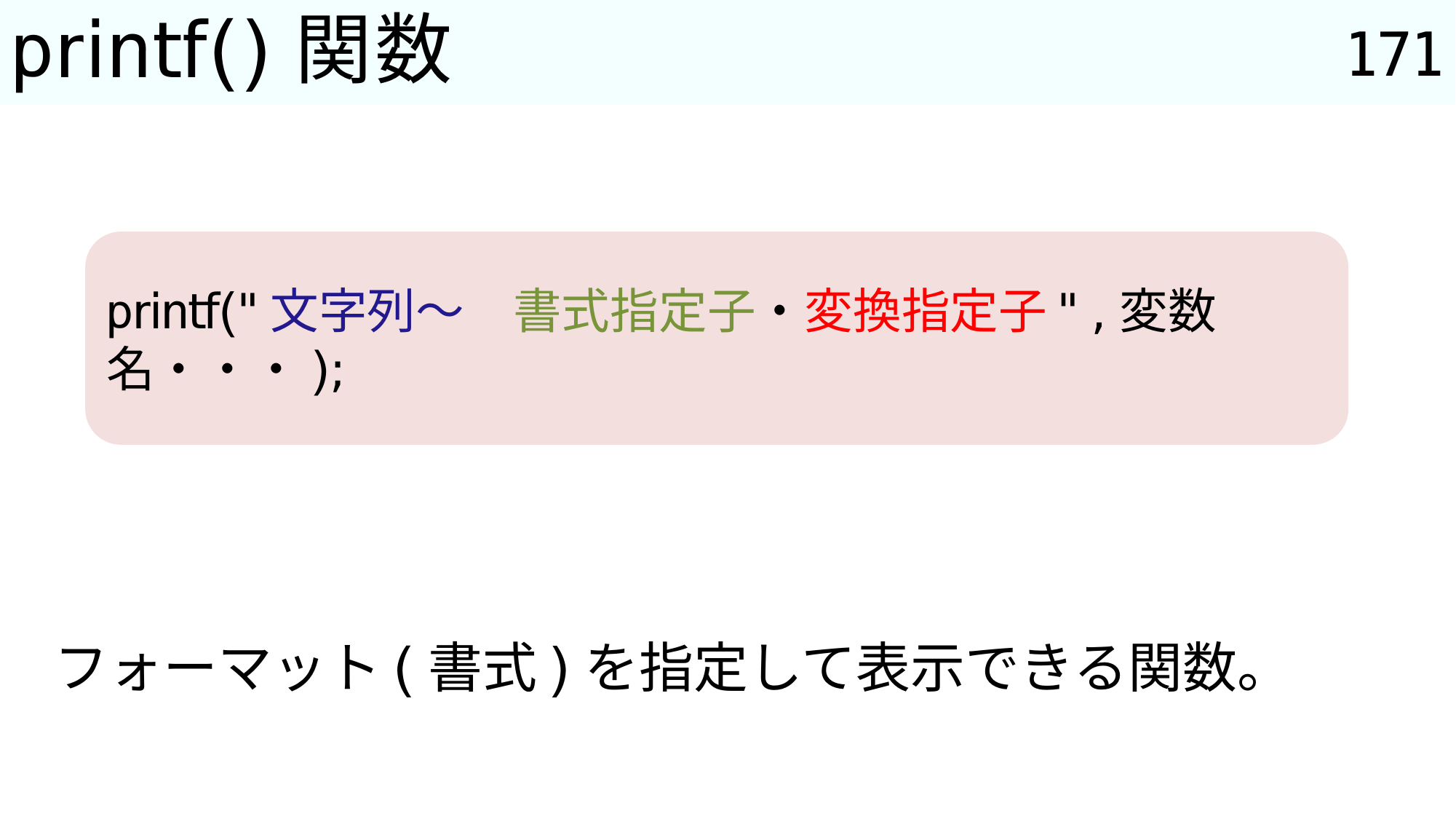

171
# printf()関数
printf("文字列～　書式指定子・変換指定子" ,変数名・・・);
フォーマット(書式)を指定して表示できる関数。